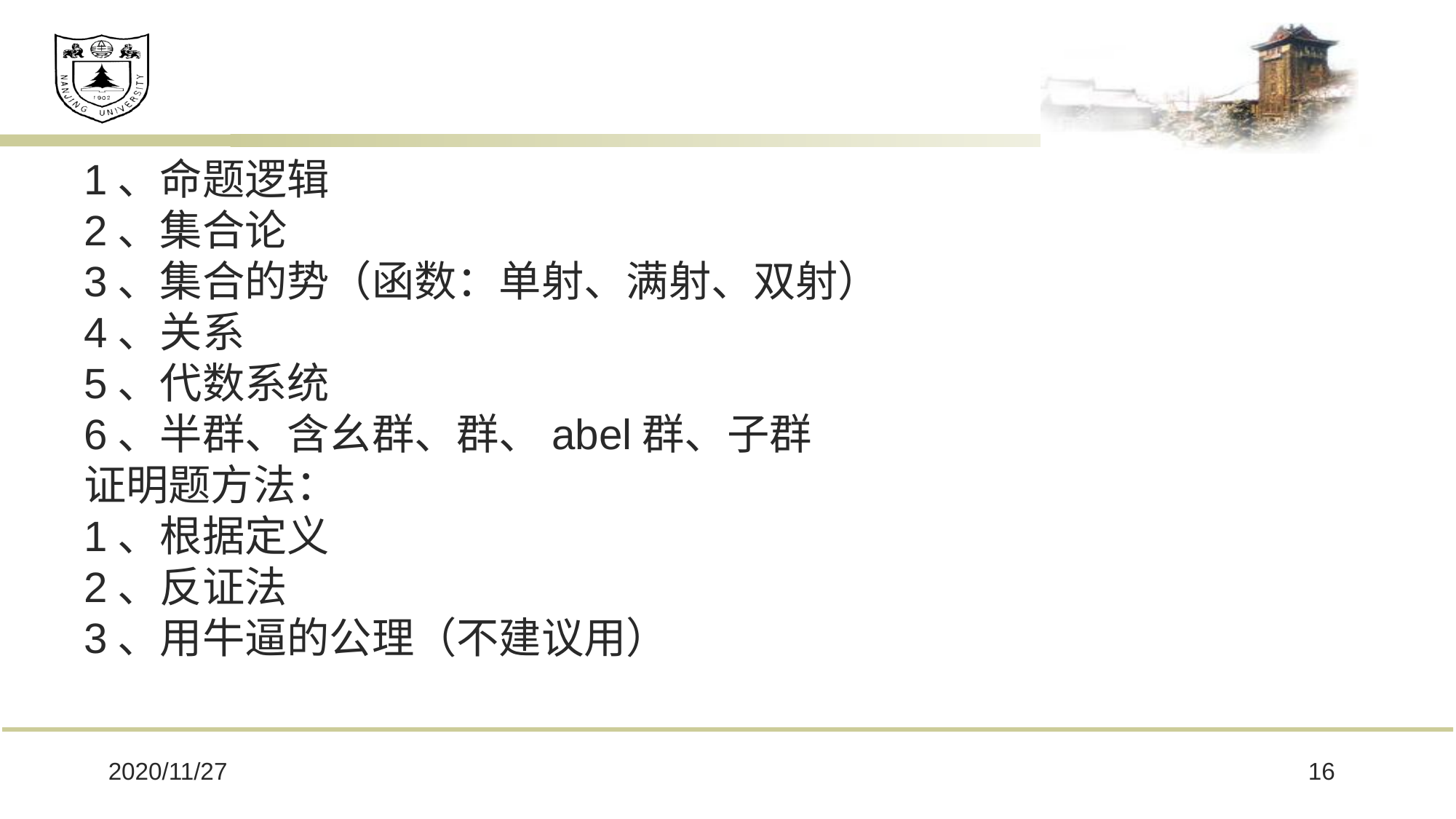

1、命题逻辑
2、集合论
3、集合的势（函数：单射、满射、双射）
4、关系
5、代数系统
6、半群、含幺群、群、abel群、子群
证明题方法：
1、根据定义
2、反证法
3、用牛逼的公理（不建议用）
2020/11/27
16